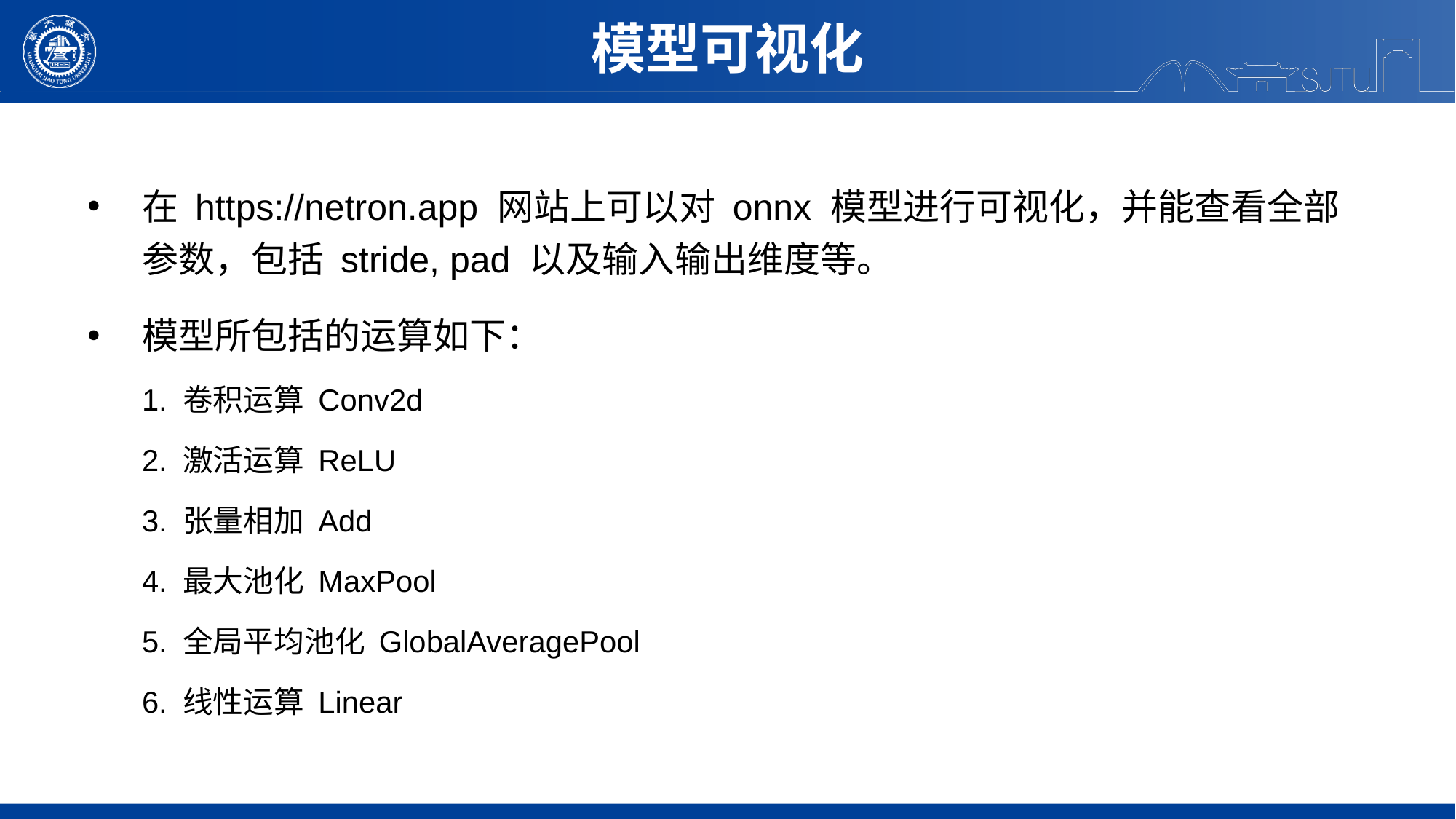

模型可视化
在 https://netron.app 网站上可以对 onnx 模型进行可视化，并能查看全部参数，包括 stride, pad 以及输入输出维度等。
模型所包括的运算如下：
卷积运算 Conv2d
激活运算 ReLU
张量相加 Add
最大池化 MaxPool
全局平均池化 GlobalAveragePool
线性运算 Linear